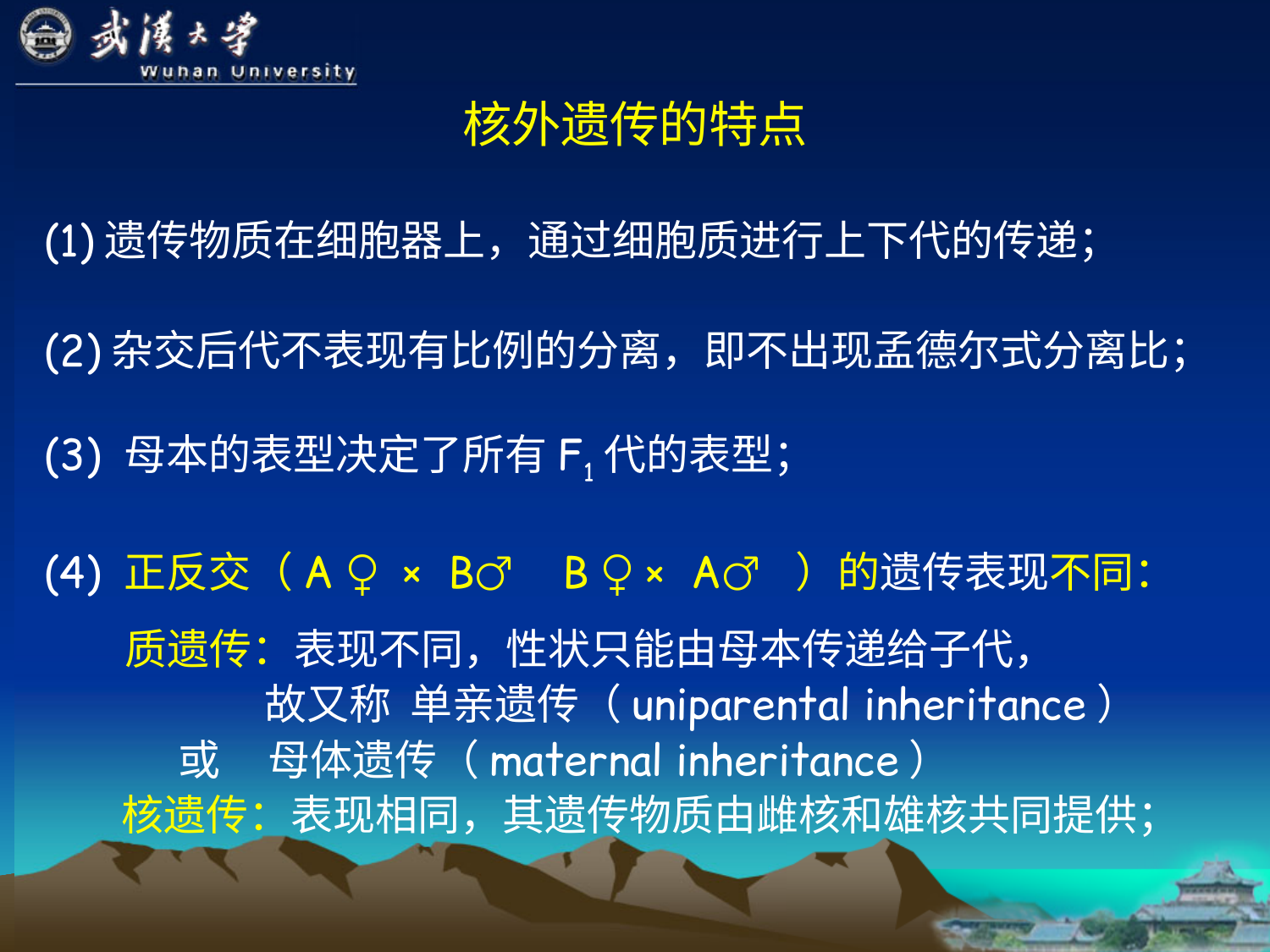

核外遗传的特点

(1)遗传物质在细胞器上，通过细胞质进行上下代的传递；

(2)杂交后代不表现有比例的分离，即不出现孟德尔式分离比；

(3) 母本的表型决定了所有F1代的表型；

(4) 正反交（A ♀  ×  B♂    B ♀ ×  A♂  ）的遗传表现不同：
　    质遗传：表现不同，性状只能由母本传递给子代，
                      故又称  单亲遗传（uniparental inheritance）
             或     母体遗传（maternal inheritance）
       核遗传：表现相同，其遗传物质由雌核和雄核共同提供；